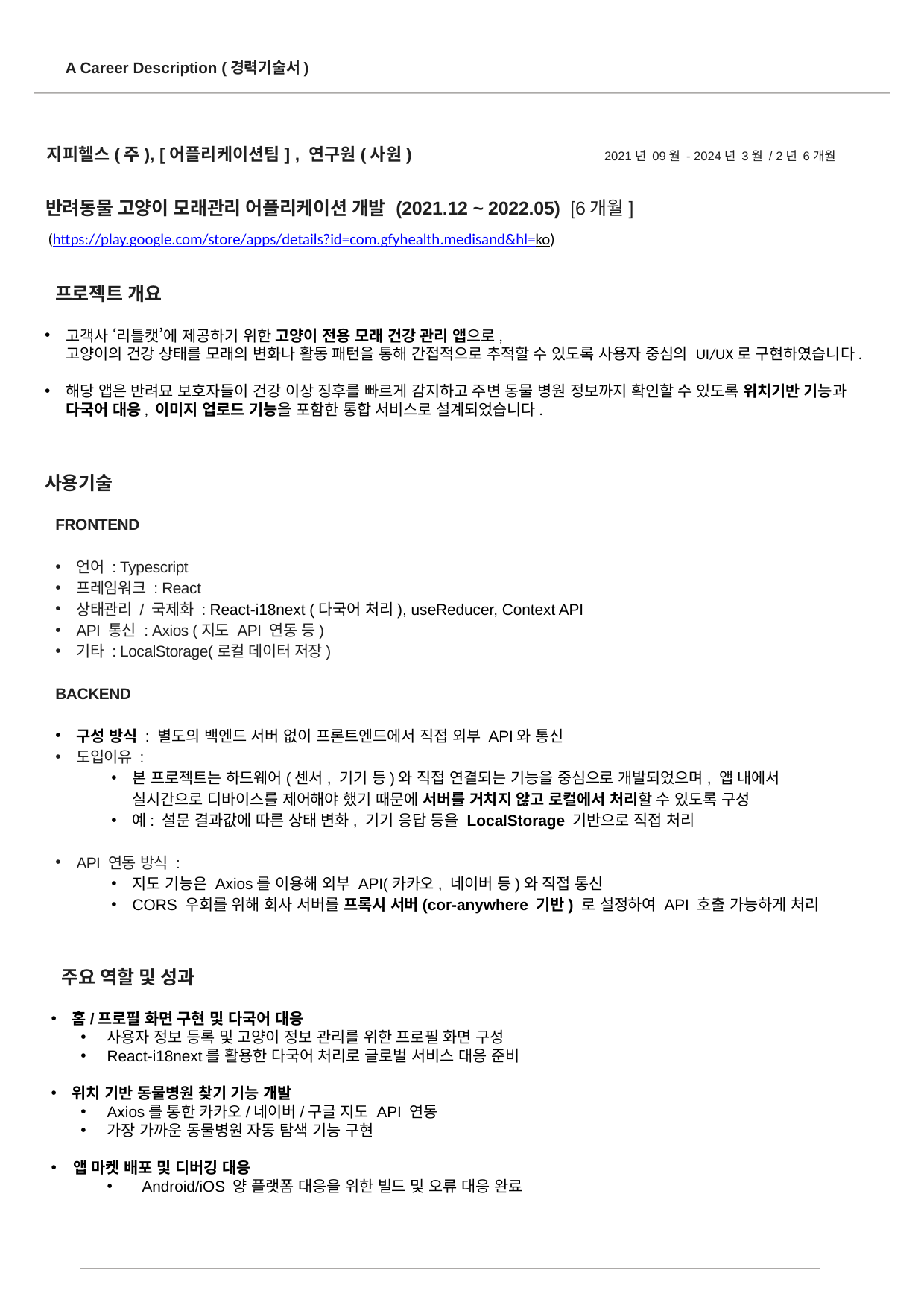

A Career Description (경력기술서)

지피헬스(주), [어플리케이션팀] , 연구원(사원)
2021년 09월 - 2024년 3월 / 2년 6개월
반려동물 고양이 모래관리 어플리케이션 개발 (2021.12 ~ 2022.05)  [6개월]
(https://play.google.com/store/apps/details?id=com.gfyhealth.medisand&hl=ko)
프로젝트 개요

고객사 ‘리틀캣’에 제공하기 위한 고양이 전용 모래 건강 관리 앱으로,
고양이의 건강 상태를 모래의 변화나 활동 패턴을 통해 간접적으로 추적할 수 있도록 사용자 중심의 UI/UX로 구현하였습니다.

해당 앱은 반려묘 보호자들이 건강 이상 징후를 빠르게 감지하고 주변 동물 병원 정보까지 확인할 수 있도록 위치기반 기능과 다국어 대응, 이미지 업로드 기능을 포함한 통합 서비스로 설계되었습니다.

사용기술

FRONTEND

언어 : Typescript
프레임워크 : React
상태관리 / 국제화 : React-i18next (다국어 처리), useReducer, Context API
API 통신 : Axios (지도 API 연동 등)
기타 : LocalStorage(로컬 데이터 저장)

BACKEND

구성 방식 : 별도의 백엔드 서버 없이 프론트엔드에서 직접 외부 API와 통신
도입이유 :
본 프로젝트는 하드웨어(센서, 기기 등)와 직접 연결되는 기능을 중심으로 개발되었으며, 앱 내에서 실시간으로 디바이스를 제어해야 했기 때문에 서버를 거치지 않고 로컬에서 처리할 수 있도록 구성
예: 설문 결과값에 따른 상태 변화, 기기 응답 등을 LocalStorage 기반으로 직접 처리

API 연동 방식 :
지도 기능은 Axios를 이용해 외부 API(카카오, 네이버 등)와 직접 통신
CORS 우회를 위해 회사 서버를 프록시 서버(cor-anywhere 기반) 로 설정하여 API 호출 가능하게 처리
주요 역할 및 성과

홈/프로필 화면 구현 및 다국어 대응
사용자 정보 등록 및 고양이 정보 관리를 위한 프로필 화면 구성
React-i18next를 활용한 다국어 처리로 글로벌 서비스 대응 준비

위치 기반 동물병원 찾기 기능 개발
Axios를 통한 카카오/네이버/구글 지도 API 연동
가장 가까운 동물병원 자동 탐색 기능 구현

   앱 마켓 배포 및 디버깅 대응
Android/iOS 양 플랫폼 대응을 위한 빌드 및 오류 대응 완료